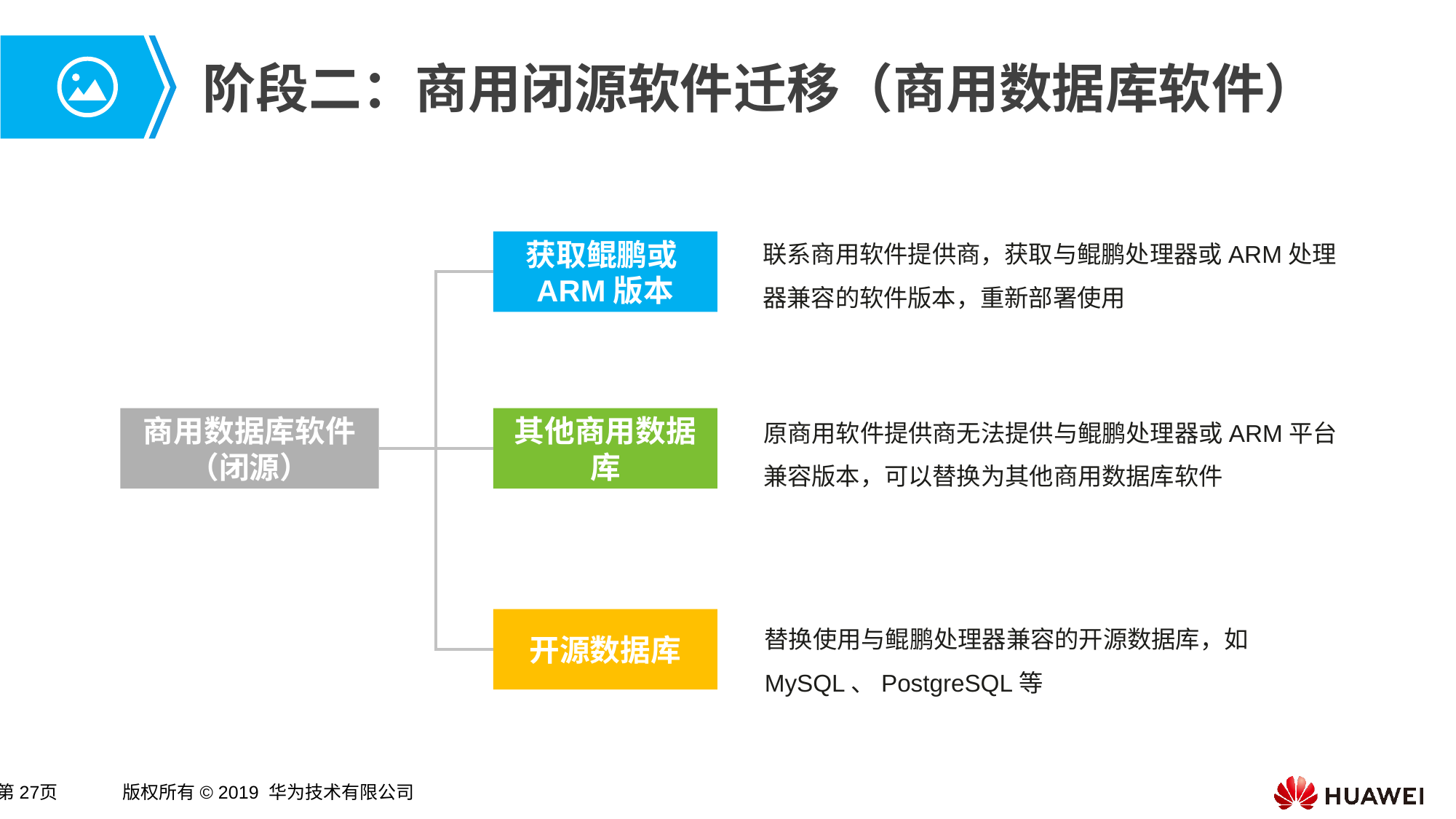

# 阶段二：商用闭源软件迁移（商用数据库软件）
联系商用软件提供商，获取与鲲鹏处理器或ARM处理器兼容的软件版本，重新部署使用
获取鲲鹏或ARM版本
原商用软件提供商无法提供与鲲鹏处理器或ARM平台兼容版本，可以替换为其他商用数据库软件
商用数据库软件（闭源）
其他商用数据库
替换使用与鲲鹏处理器兼容的开源数据库，如MySQL、PostgreSQL等
开源数据库